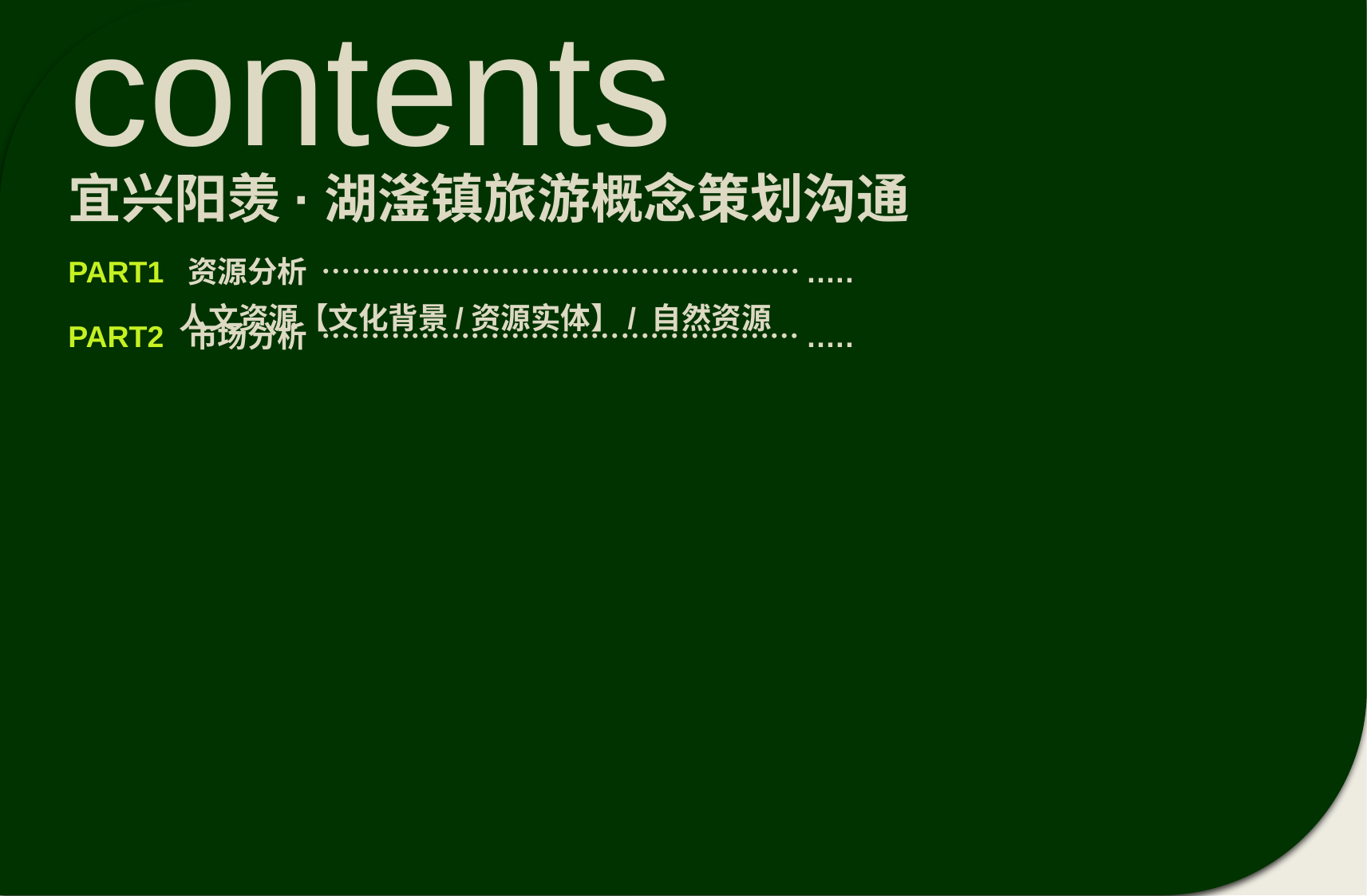

contents
宜兴阳羡·湖滏镇旅游概念策划沟通
有动画
请全屏浏览
PART1  资源分析  ………………………………………….….
人文资源【文化背景/资源实体】/ 自然资源
PART2  市场分析  ………………………………………….….